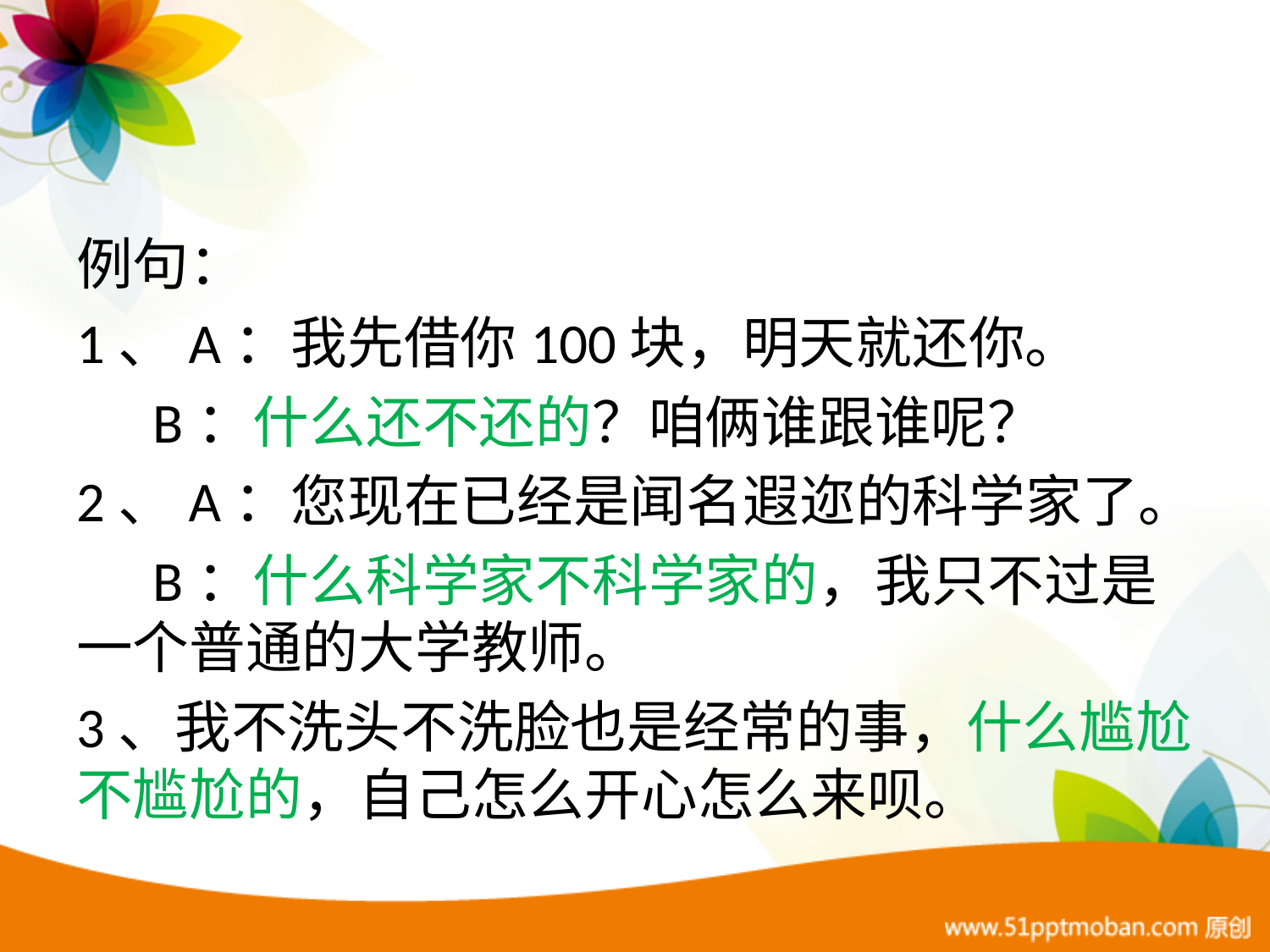

#
例句：
1、A：我先借你100块，明天就还你。
      B：什么还不还的？咱俩谁跟谁呢？
2、A：您现在已经是闻名遐迩的科学家了。
      B：什么科学家不科学家的，我只不过是一个普通的大学教师。
3、我不洗头不洗脸也是经常的事，什么尴尬不尴尬的，自己怎么开心怎么来呗。